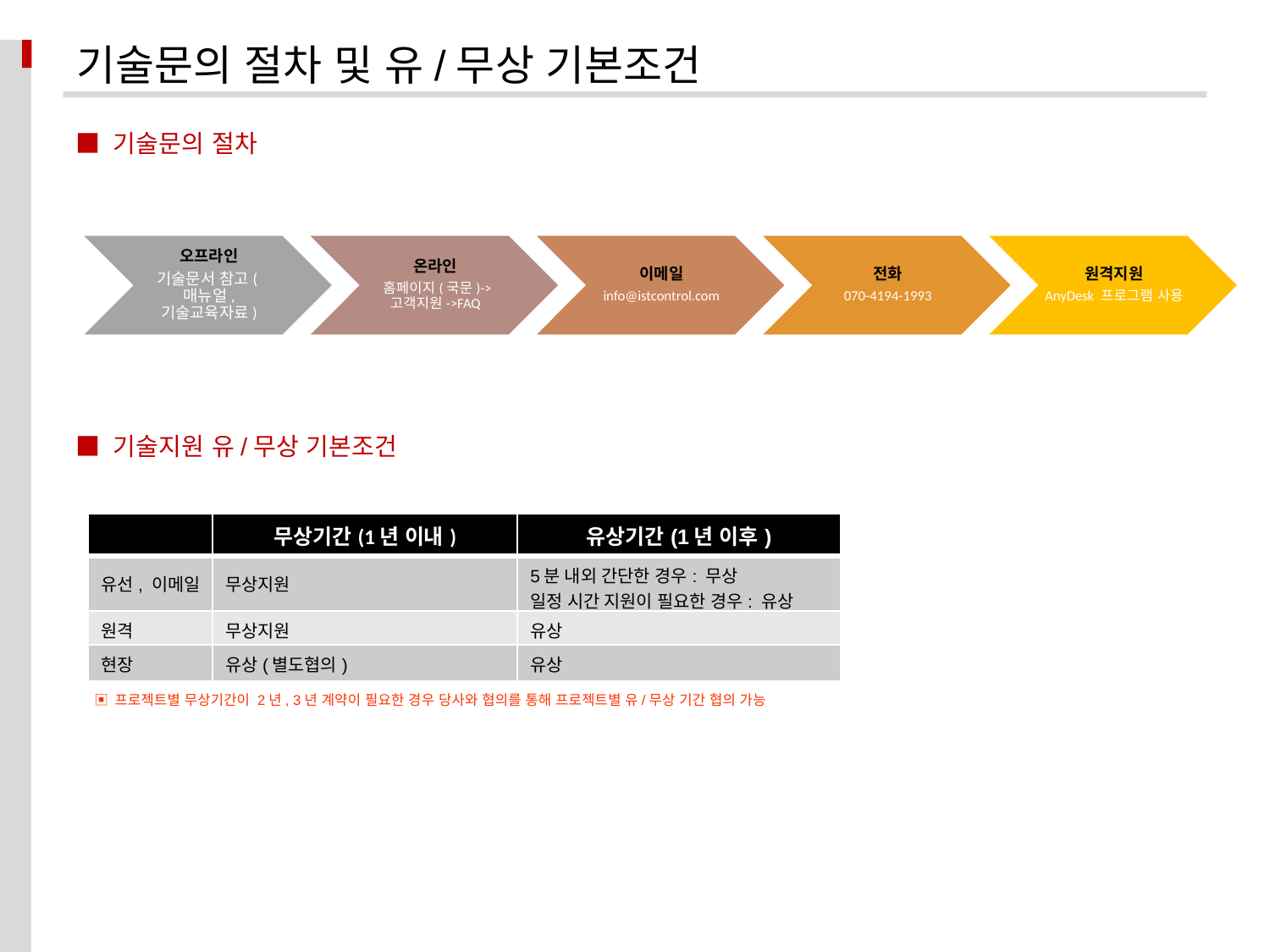

기술문의 절차 및 유/무상 기본조건

■ 기술문의 절차
오프라인
기술문서 참고(매뉴얼, 기술교육자료)
온라인
 홈페이지(국문)->고객지원->FAQ
이메일
info@istcontrol.com
전화
070-4194-1993
원격지원
AnyDesk 프로그램 사용
■ 기술지원 유/무상 기본조건
|  | 무상기간(1년 이내) | 유상기간(1년 이후) |
| --- | --- | --- |
| 유선, 이메일 | 무상지원 | 5분 내외 간단한 경우: 무상 일정 시간 지원이 필요한 경우: 유상 |
| 원격 | 무상지원 | 유상 |
| 현장 | 유상(별도협의) | 유상 |
▣ 프로젝트별 무상기간이 2년, 3년 계약이 필요한 경우 당사와 협의를 통해 프로젝트별 유/무상 기간 협의 가능